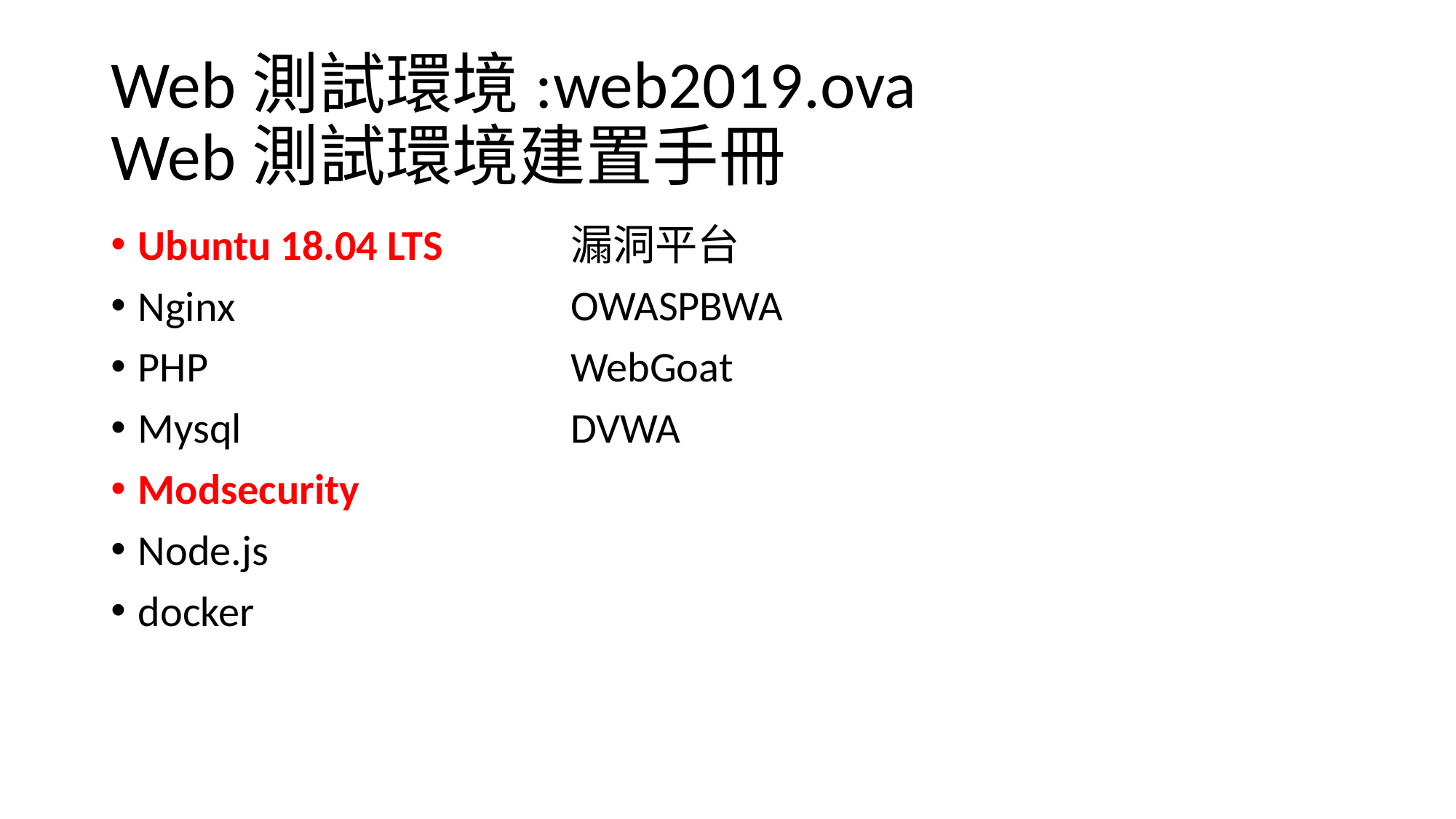

# Web測試環境:web2019.ova Web測試環境建置手冊
Ubuntu 18.04 LTS
Nginx
PHP
Mysql
Modsecurity
Node.js
docker

漏洞平台
OWASPBWA
WebGoat
DVWA